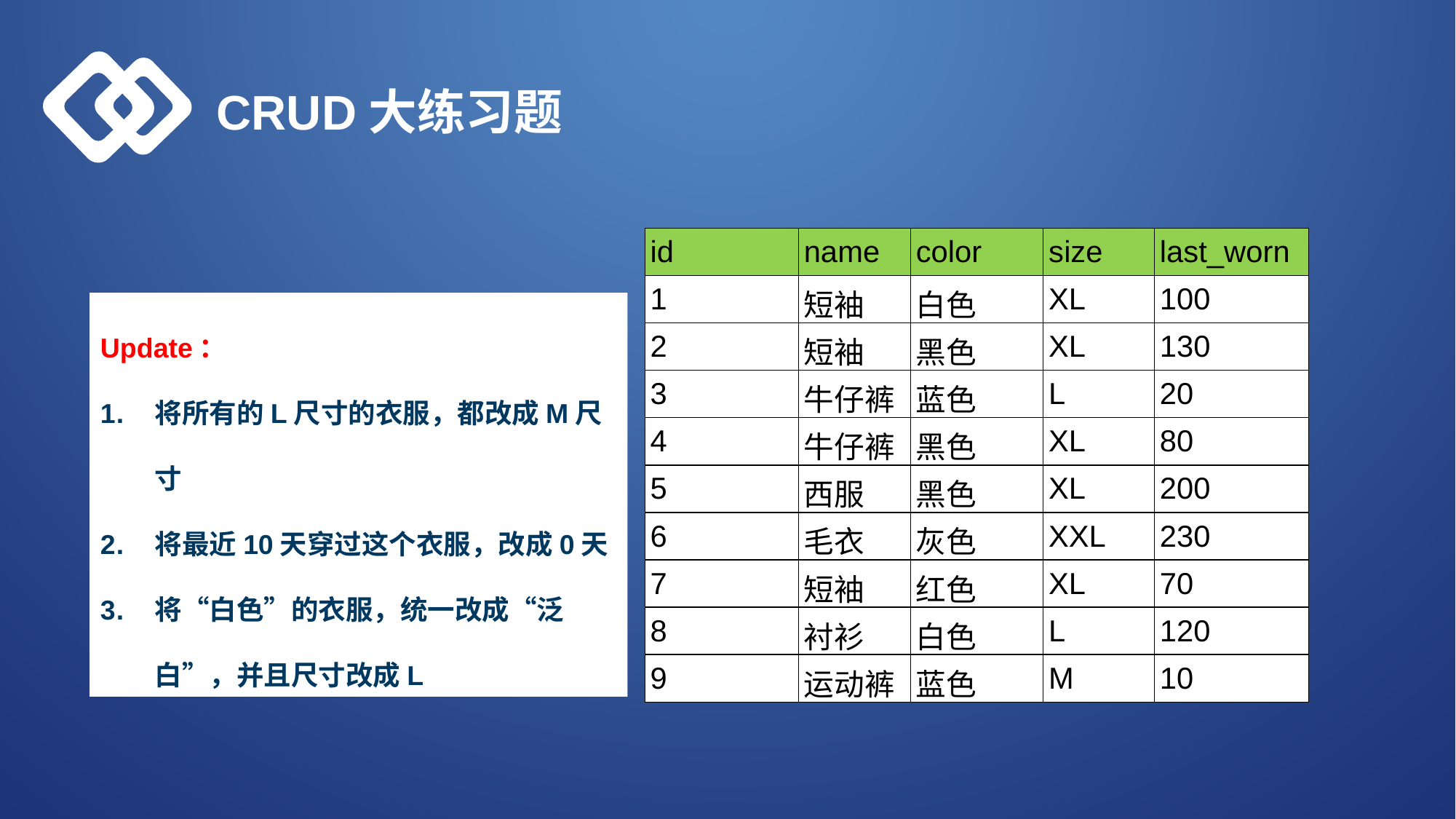

CRUD大练习题

| id | name | color | size | last\_worn |
| --- | --- | --- | --- | --- |
| 1 | 短袖 | 白色 | XL | 100 |
| 2 | 短袖 | 黑色 | XL | 130 |
| 3 | 牛仔裤 | 蓝色 | L | 20 |
| 4 | 牛仔裤 | 黑色 | XL | 80 |
| 5 | 西服 | 黑色 | XL | 200 |
| 6 | 毛衣 | 灰色 | XXL | 230 |
| 7 | 短袖 | 红色 | XL | 70 |
| 8 | 衬衫 | 白色 | L | 120 |
| 9 | 运动裤 | 蓝色 | M | 10 |
Update：
将所有的L尺寸的衣服，都改成M尺寸
将最近10天穿过这个衣服，改成0天
将“白色”的衣服，统一改成“泛白”，并且尺寸改成L